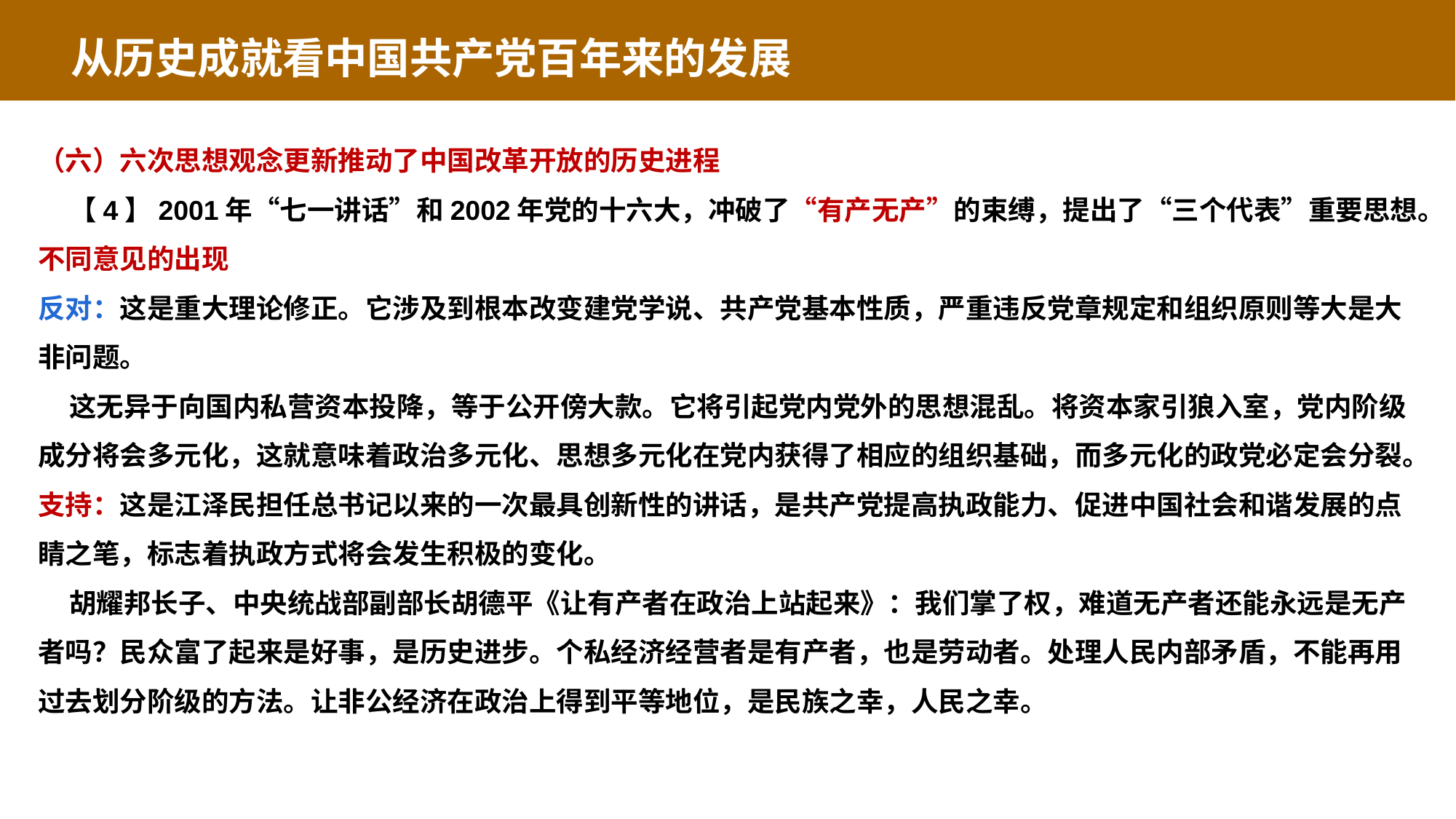

从历史成就看中国共产党百年来的发展
（六）六次思想观念更新推动了中国改革开放的历史进程
    【4】2001年“七一讲话”和2002年党的十六大，冲破了“有产无产”的束缚，提出了“三个代表”重要思想。
不同意见的出现
反对：这是重大理论修正。它涉及到根本改变建党学说、共产党基本性质，严重违反党章规定和组织原则等大是大非问题。
    这无异于向国内私营资本投降，等于公开傍大款。它将引起党内党外的思想混乱。将资本家引狼入室，党内阶级成分将会多元化，这就意味着政治多元化、思想多元化在党内获得了相应的组织基础，而多元化的政党必定会分裂。
支持：这是江泽民担任总书记以来的一次最具创新性的讲话，是共产党提高执政能力、促进中国社会和谐发展的点睛之笔，标志着执政方式将会发生积极的变化。
    胡耀邦长子、中央统战部副部长胡德平《让有产者在政治上站起来》：我们掌了权，难道无产者还能永远是无产者吗？民众富了起来是好事，是历史进步。个私经济经营者是有产者，也是劳动者。处理人民内部矛盾，不能再用过去划分阶级的方法。让非公经济在政治上得到平等地位，是民族之幸，人民之幸。